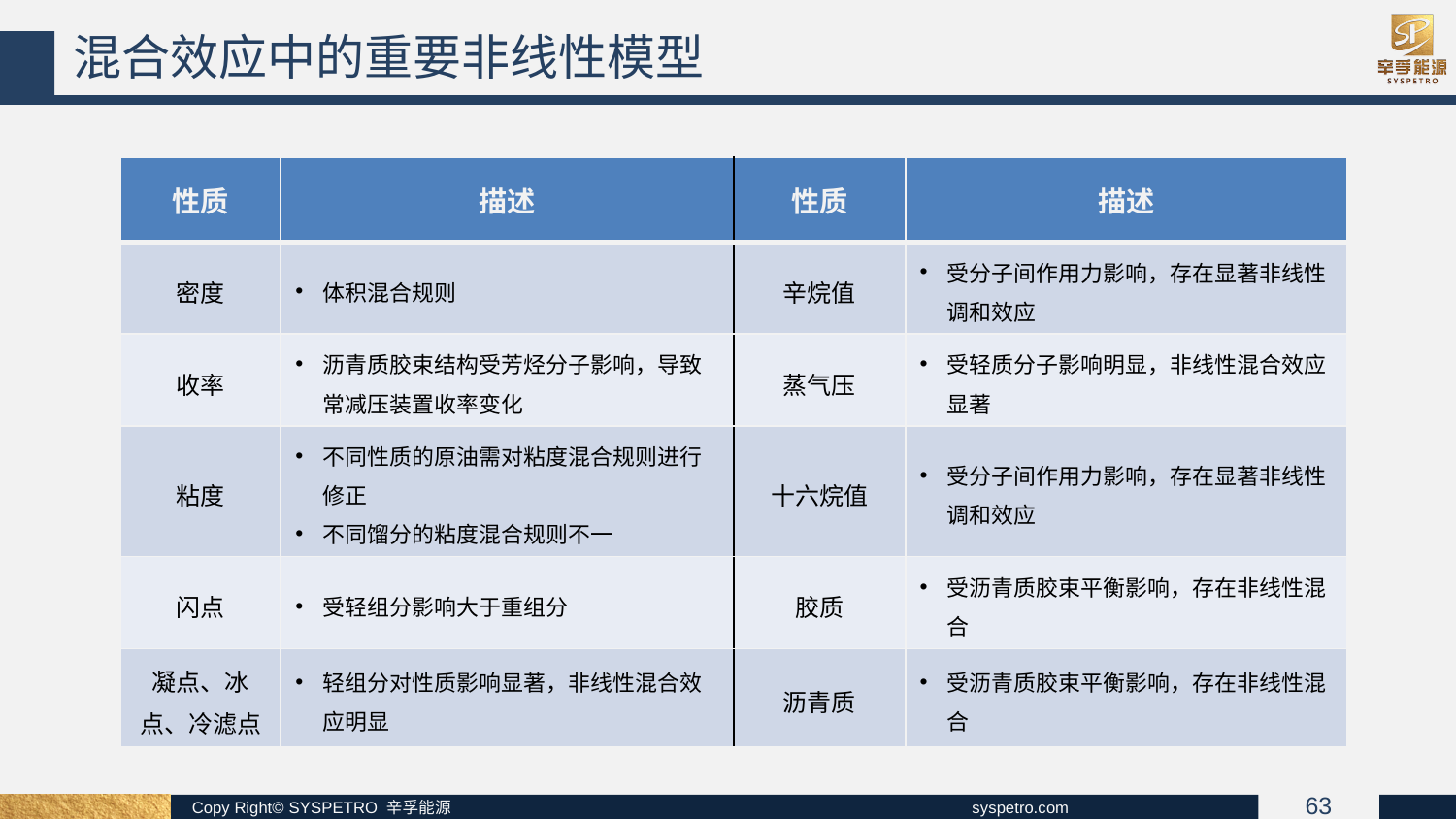

混合效应中的重要非线性模型
| 性质 | 描述 | 性质 | 描述 |
| --- | --- | --- | --- |
| 密度 | 体积混合规则 | 辛烷值 | 受分子间作用力影响，存在显著非线性调和效应 |
| 收率 | 沥青质胶束结构受芳烃分子影响，导致常减压装置收率变化 | 蒸气压 | 受轻质分子影响明显，非线性混合效应显著 |
| 粘度 | 不同性质的原油需对粘度混合规则进行修正 不同馏分的粘度混合规则不一 | 十六烷值 | 受分子间作用力影响，存在显著非线性调和效应 |
| 闪点 | 受轻组分影响大于重组分 | 胶质 | 受沥青质胶束平衡影响，存在非线性混合 |
| 凝点、冰点、冷滤点 | 轻组分对性质影响显著，非线性混合效应明显 | 沥青质 | 受沥青质胶束平衡影响，存在非线性混合 |